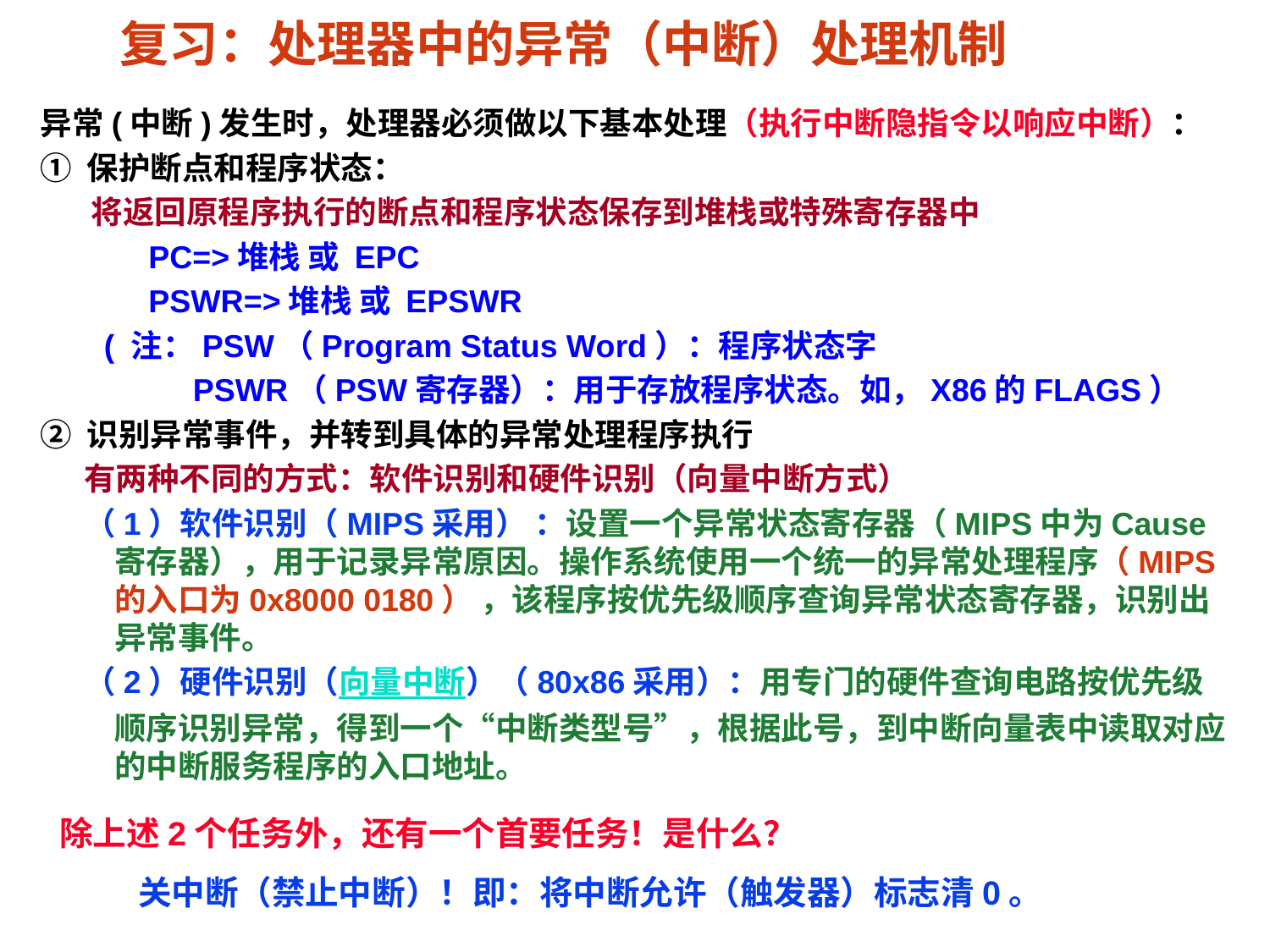

# 复习：处理器中的异常（中断）处理机制
异常(中断)发生时，处理器必须做以下基本处理（执行中断隐指令以响应中断）：
① 保护断点和程序状态：
      将返回原程序执行的断点和程序状态保存到堆栈或特殊寄存器中
     PC=>堆栈 或 EPC
     PSWR=>堆栈 或 EPSWR
( 注：PSW（Program Status Word）：程序状态字
          PSWR（PSW寄存器）：用于存放程序状态。如，X86的FLAGS）
② 识别异常事件，并转到具体的异常处理程序执行
     有两种不同的方式：软件识别和硬件识别（向量中断方式）
     （1）软件识别（MIPS采用） ：设置一个异常状态寄存器（MIPS中为Cause寄存器），用于记录异常原因。操作系统使用一个统一的异常处理程序（MIPS的入口为0x8000 0180） ，该程序按优先级顺序查询异常状态寄存器，识别出异常事件。
     （2）硬件识别（向量中断）（80x86采用）：用专门的硬件查询电路按优先级顺序识别异常，得到一个“中断类型号”，根据此号，到中断向量表中读取对应的中断服务程序的入口地址。
除上述2个任务外，还有一个首要任务！是什么？
关中断（禁止中断）！即：将中断允许（触发器）标志清0。